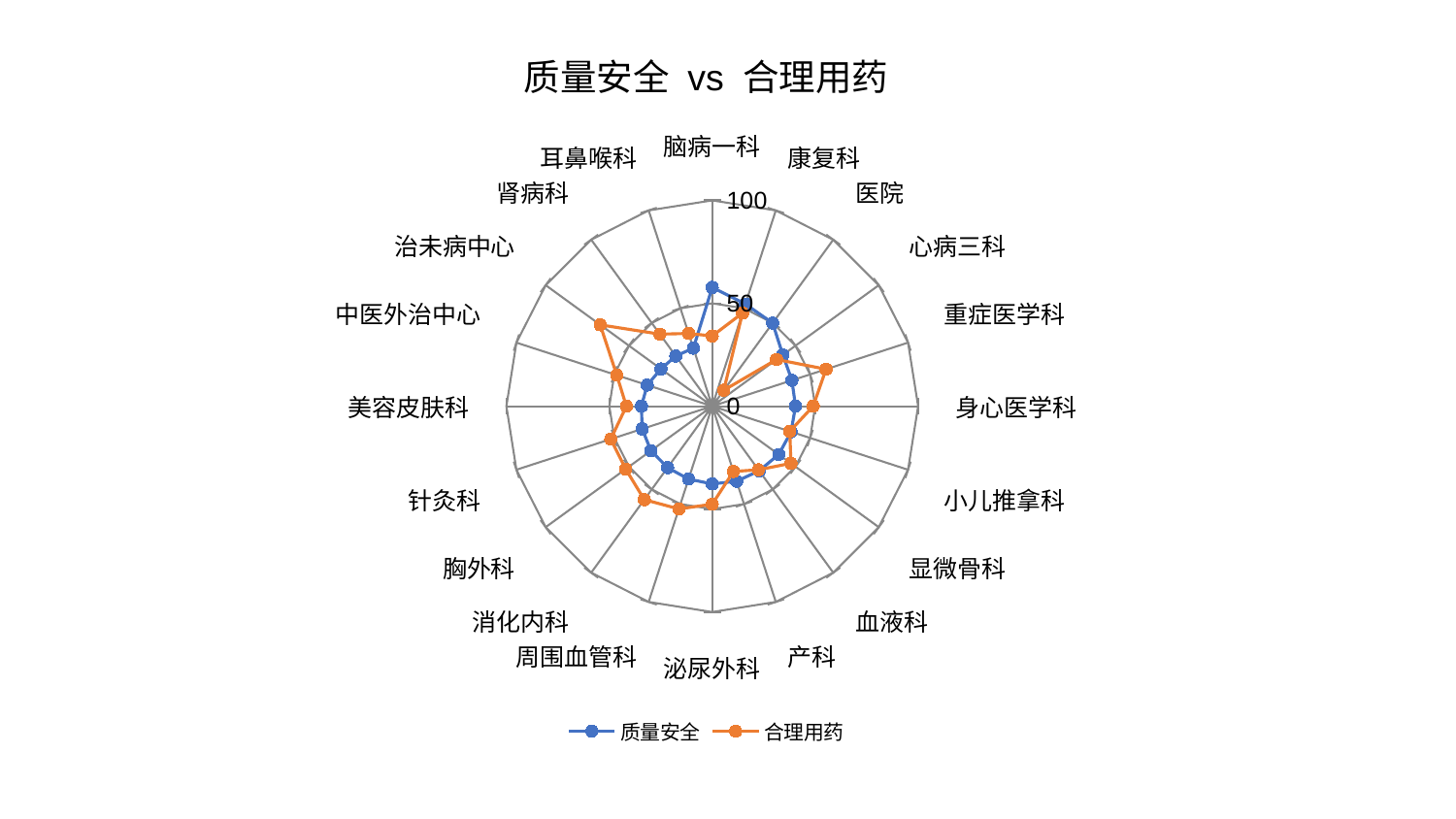

### Chart: 质量安全 vs 合理用药

| Category | 质量安全 | 合理用药 |
|---|---|---|
| 脑病一科 | 57.71013197851139 | 34.111208279295944 |
| 康复科 | 52.164851349486796 | 47.59519900234917 |
| 医院 | 49.92987611387931 | 9.557158215142858 |
| 心病三科 | 42.395273362357734 | 38.64524014935142 |
| 重症医学科 | 40.697185534923634 | 58.11118317933211 |
| 身心医学科 | 40.46371799532683 | 49.03874976277646 |
| 小儿推拿科 | 40.27424241058168 | 39.62158445104781 |
| 显微骨科 | 39.94199878017633 | 47.2573650232751 |
| 血液科 | 38.79080087505413 | 38.20297516062925 |
| 产科 | 38.34965613311685 | 33.349320912296335 |
| 泌尿外科 | 37.780727646406675 | 47.62333696642478 |
| 周围血管科 | 37.25063526495556 | 52.50722505678786 |
| 消化内科 | 36.91602864122024 | 56.13973286865171 |
| 胸外科 | 36.81965696060858 | 51.991784781033004 |
| 针灸科 | 35.795859582776814 | 51.82521862863896 |
| 美容皮肤科 | 34.41180579794376 | 41.7200004357147 |
| 中医外治中心 | 33.20863763426998 | 48.747482571724454 |
| 治未病中心 | 30.790808006644777 | 67.25606919194564 |
| 肾病科 | 30.15050375530391 | 43.2791146558656 |
| 耳鼻喉科 | 29.65828656214915 | 37.15732683429178 |
18